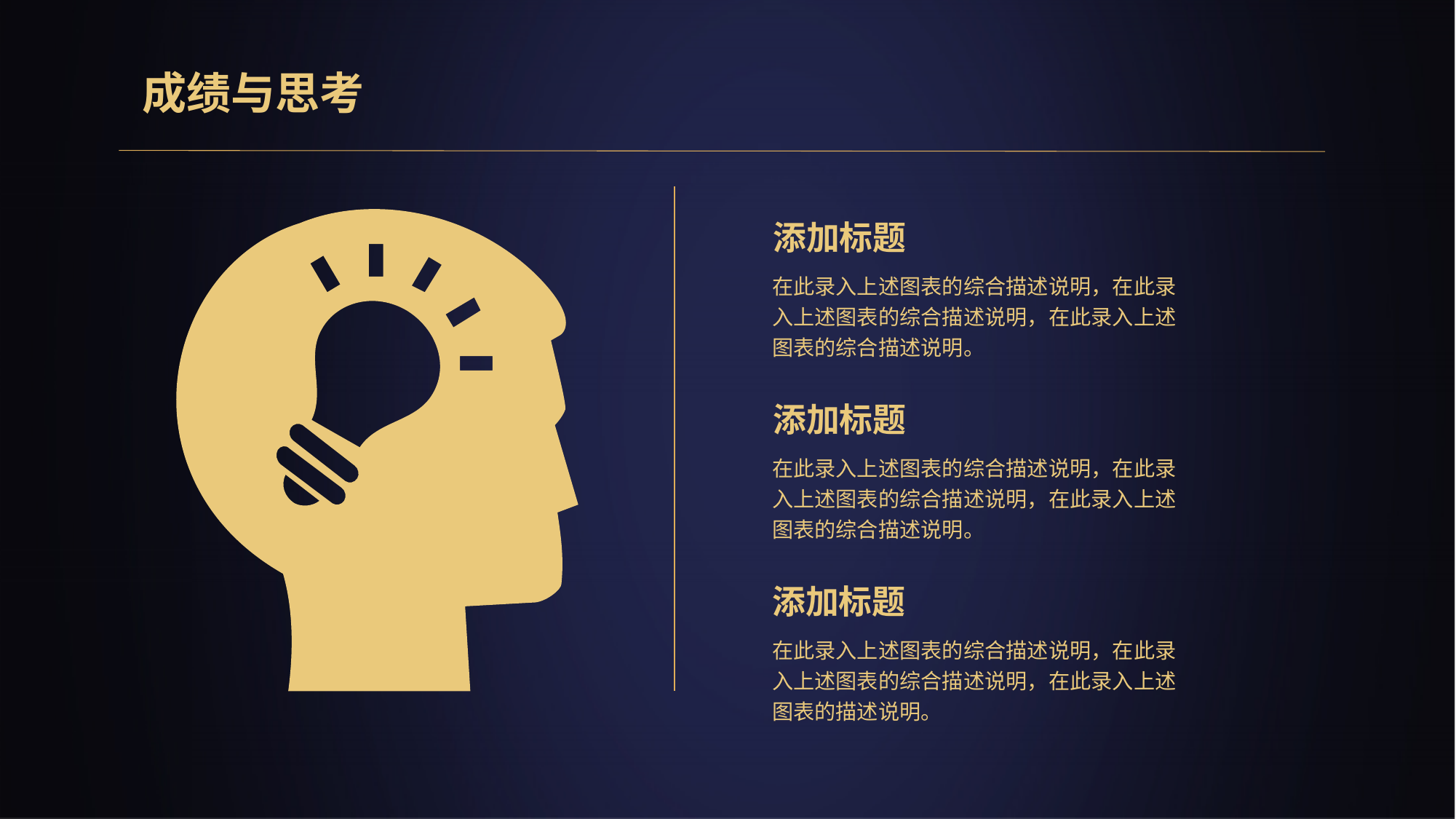

成绩与思考

添加标题
在此录入上述图表的综合描述说明，在此录入上述图表的综合描述说明，在此录入上述图表的综合描述说明。
添加标题
在此录入上述图表的综合描述说明，在此录入上述图表的综合描述说明，在此录入上述图表的综合描述说明。
添加标题
在此录入上述图表的综合描述说明，在此录入上述图表的综合描述说明，在此录入上述图表的描述说明。